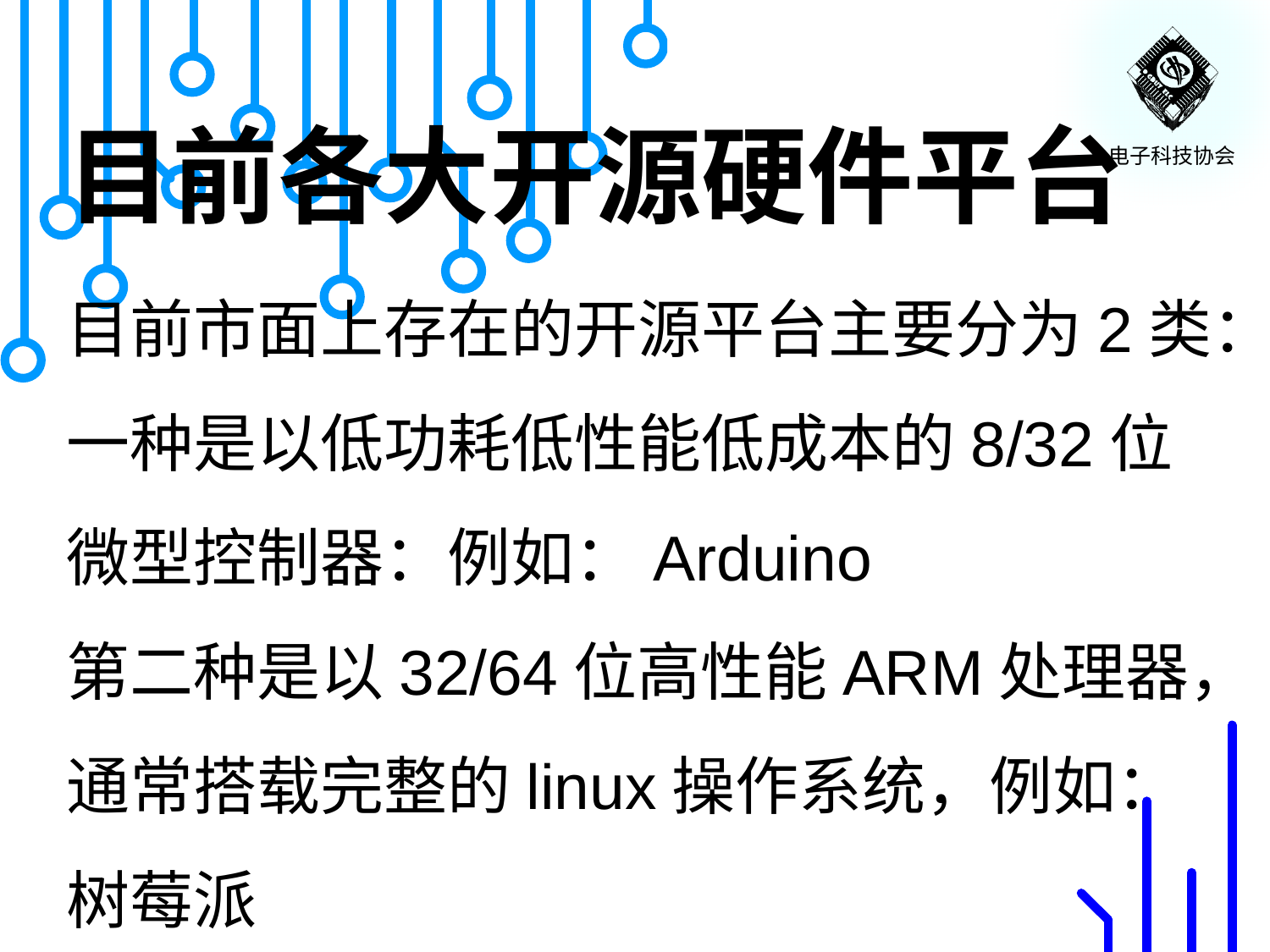

目前各大开源硬件平台
目前市面上存在的开源平台主要分为2类：
一种是以低功耗低性能低成本的8/32位微型控制器：例如：Arduino
第二种是以32/64位高性能ARM处理器，通常搭载完整的linux操作系统，例如：树莓派
#